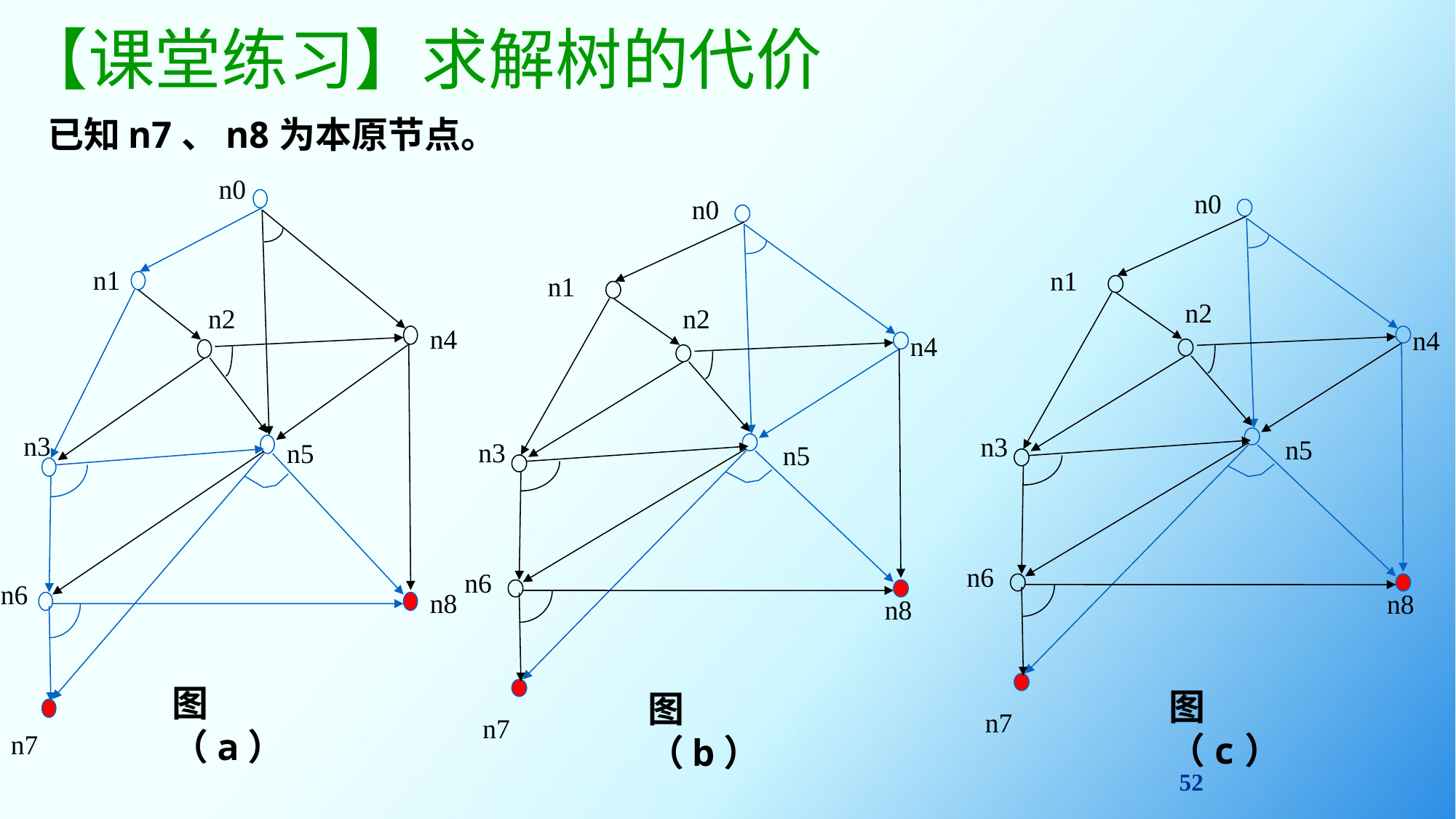

# 【课堂练习】求解树的代价
已知n7、n8为本原节点。

n0

n1

n2
n4

n3
n5

n6
n8

n7

n0

n1

n2

n4

n3
n5

n6

n8

n7

n0

n1
n2
n4
n3
n5
n6
n8
n7
图（a）
图（c）
图（b）
52